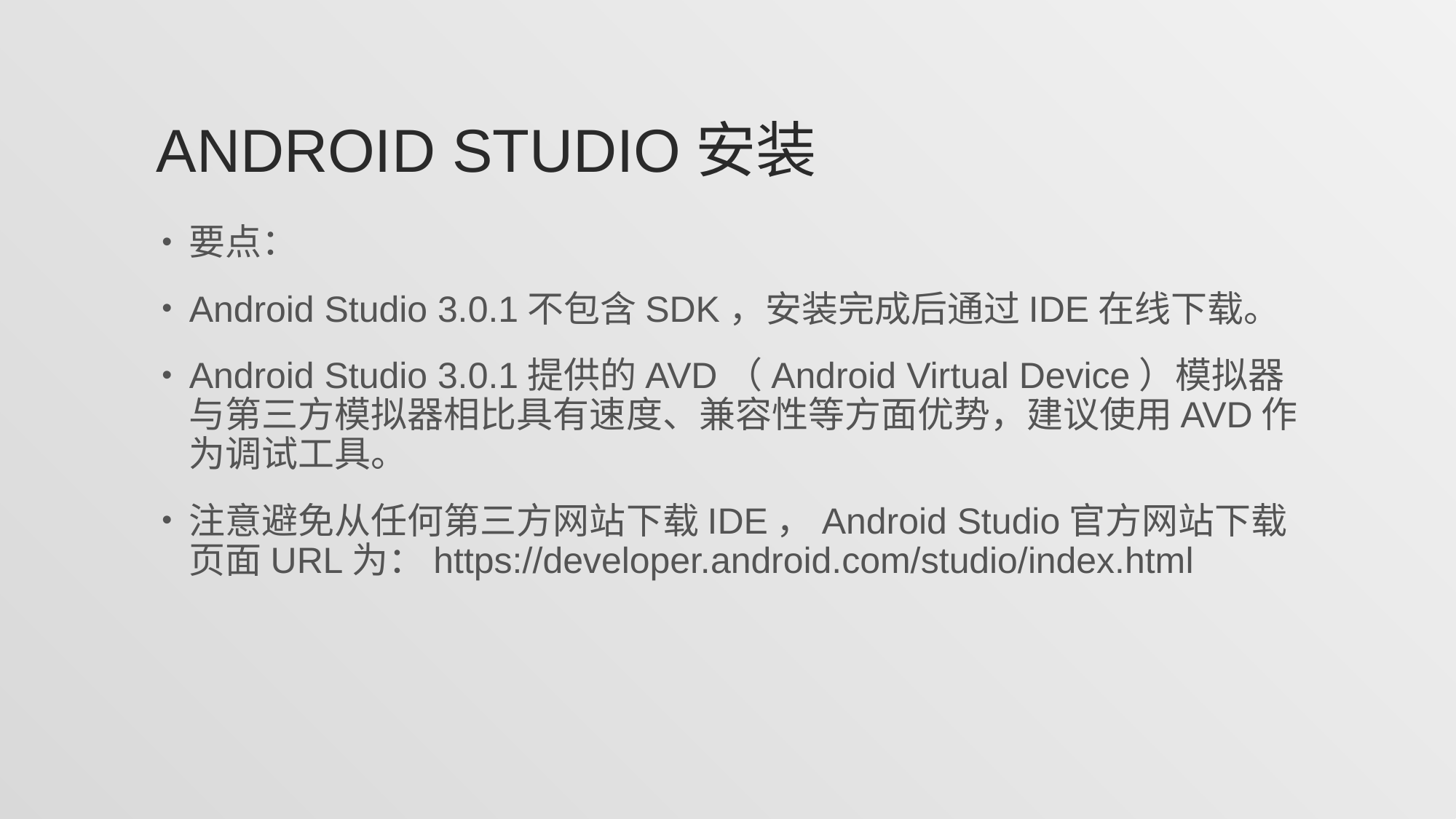

# Android studio安装
要点：
Android Studio 3.0.1不包含SDK，安装完成后通过IDE在线下载。
Android Studio 3.0.1提供的AVD（Android Virtual Device）模拟器与第三方模拟器相比具有速度、兼容性等方面优势，建议使用AVD作为调试工具。
注意避免从任何第三方网站下载IDE，Android Studio官方网站下载页面URL为：https://developer.android.com/studio/index.html